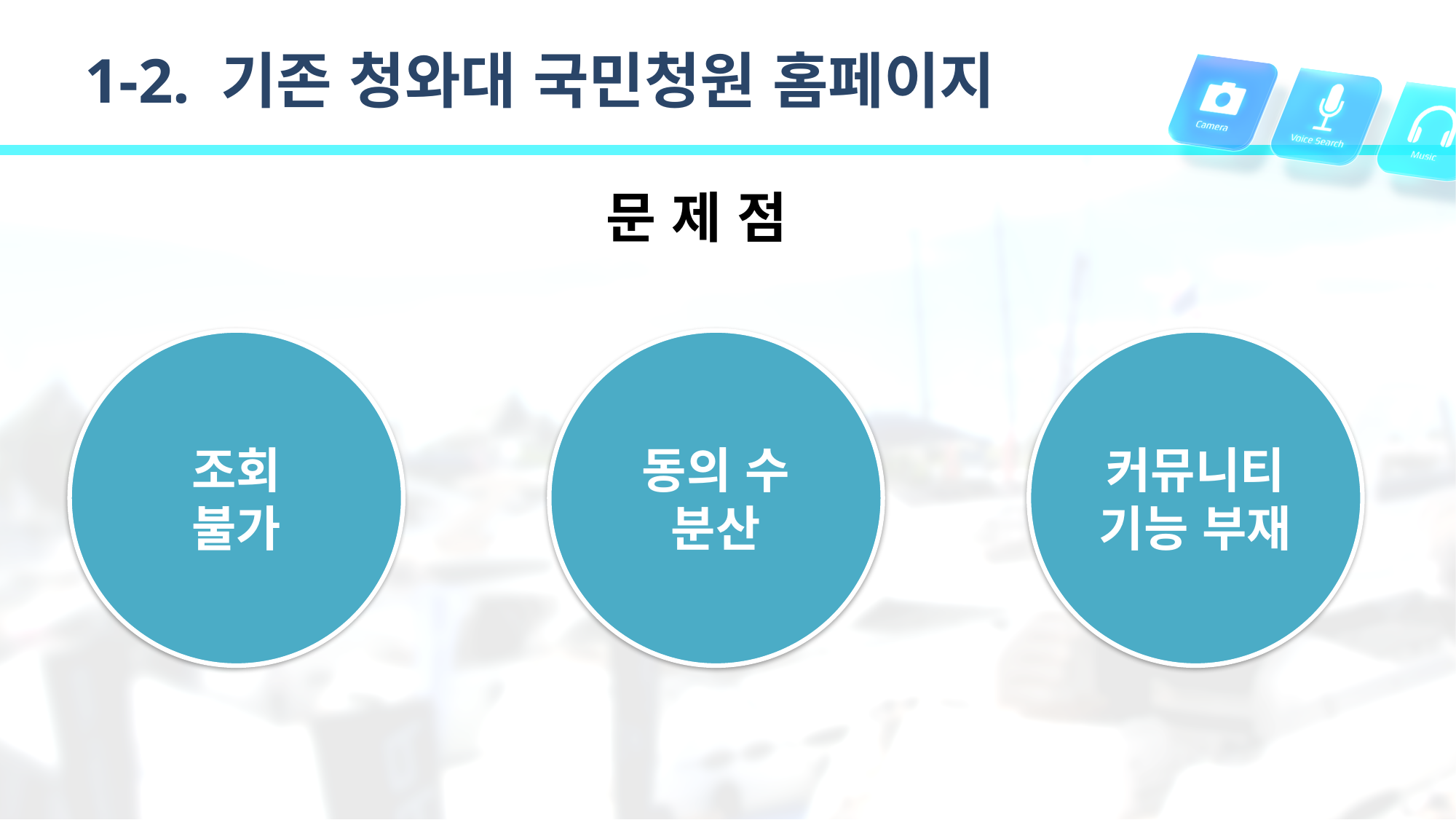

# 1-2. 기존 청와대 국민청원 홈페이지
문 제 점
조회
불가
동의 수
분산
커뮤니티
기능 부재